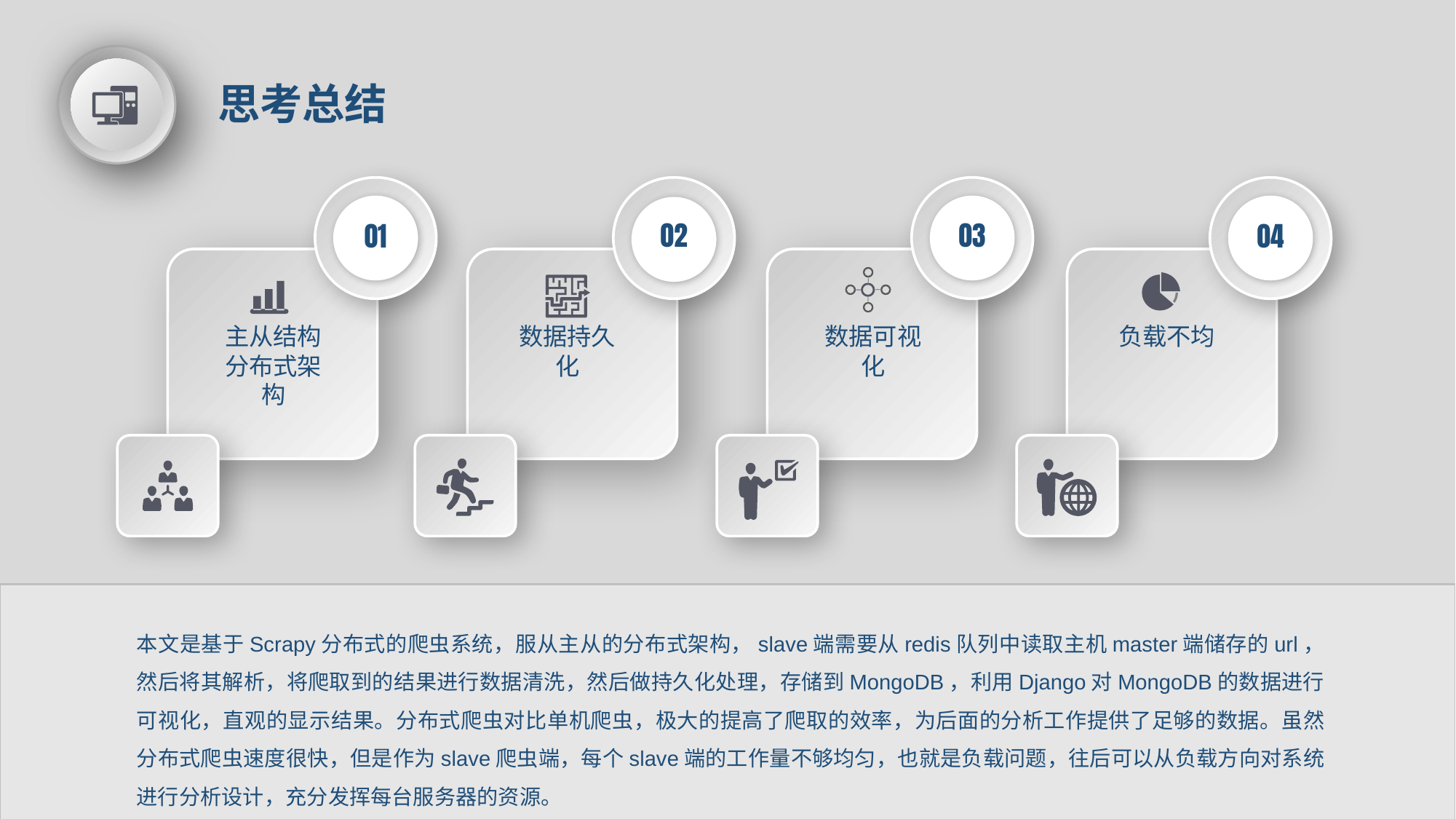

思考总结

01

02

03

04

主从结构分布式架构

数据持久化
数据可视化
负载不均

本文是基于Scrapy分布式的爬虫系统，服从主从的分布式架构，slave端需要从redis队列中读取主机master端储存的url，然后将其解析，将爬取到的结果进行数据清洗，然后做持久化处理，存储到MongoDB，利用Django对MongoDB的数据进行可视化，直观的显示结果。分布式爬虫对比单机爬虫，极大的提高了爬取的效率，为后面的分析工作提供了足够的数据。虽然分布式爬虫速度很快，但是作为slave爬虫端，每个slave端的工作量不够均匀，也就是负载问题，往后可以从负载方向对系统进行分析设计，充分发挥每台服务器的资源。